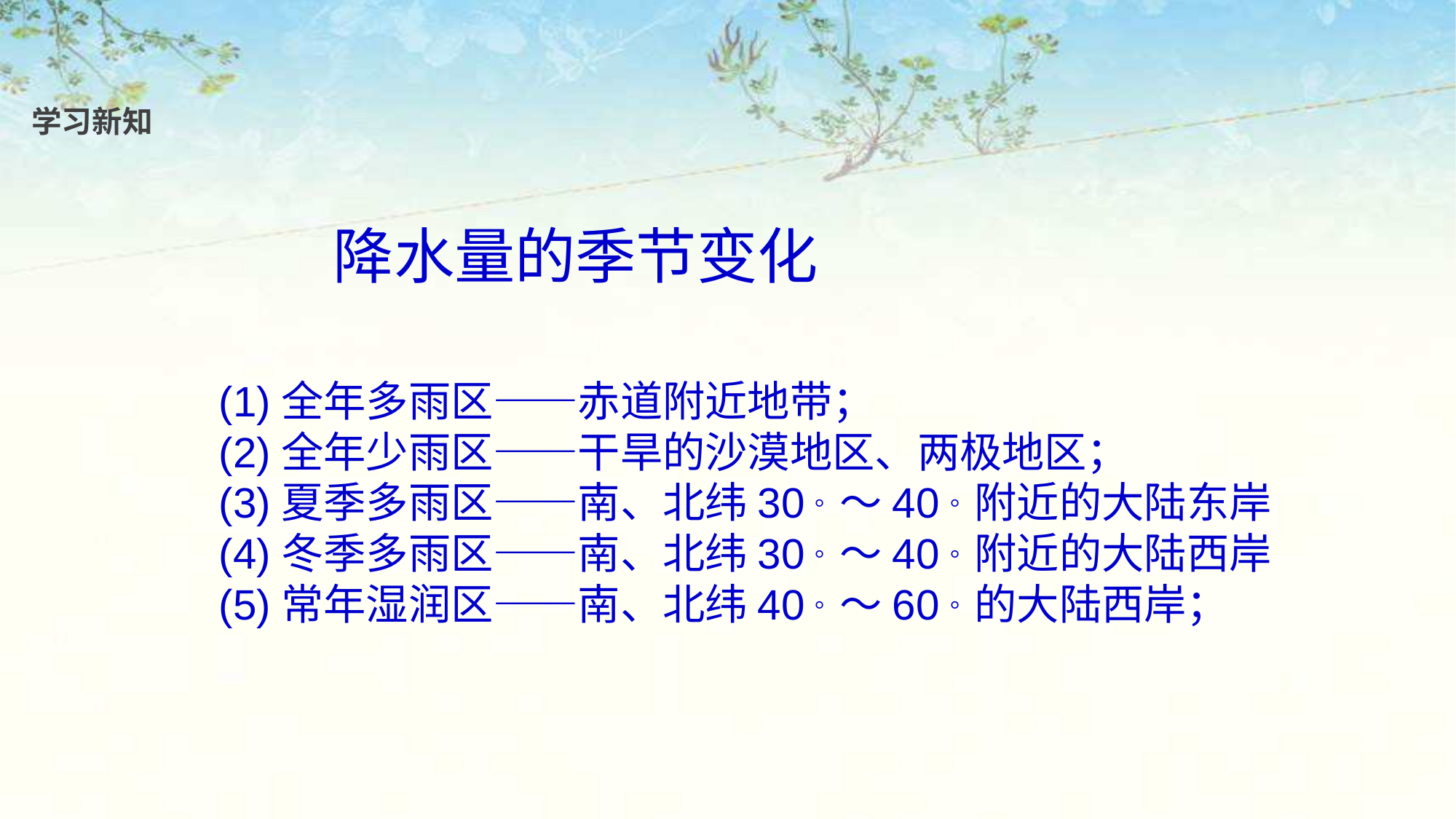

学习新知
降水量的季节变化

(1)全年多雨区——赤道附近地带；
(2)全年少雨区——干旱的沙漠地区、两极地区；
(3)夏季多雨区——南、北纬30。～40。附近的大陆东岸
(4)冬季多雨区——南、北纬30。～40。附近的大陆西岸
(5)常年湿润区——南、北纬40。～60。的大陆西岸；